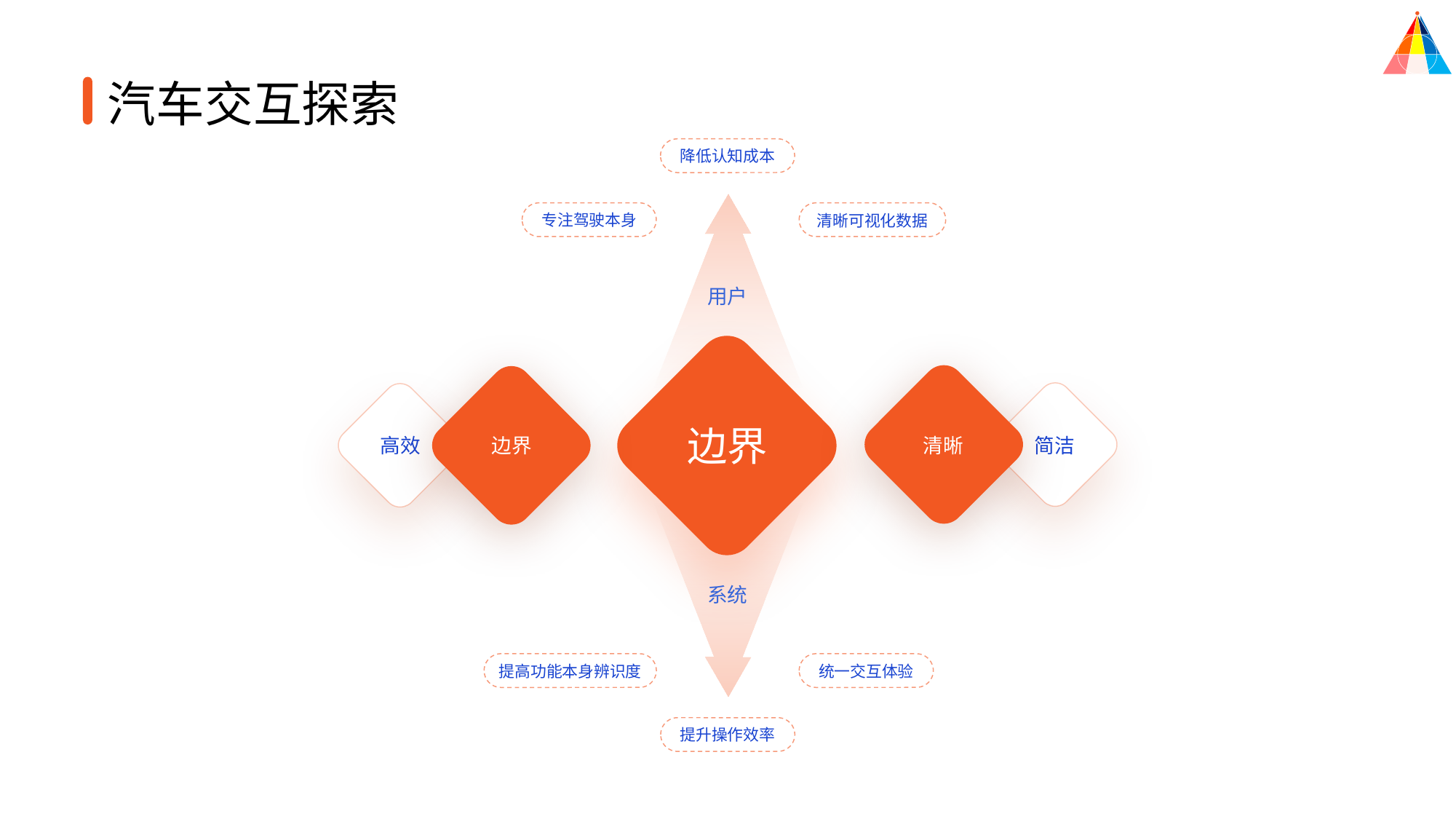

汽车交互探索

降低认知成本

专注驾驶本身

提高功能本身辨识度

清晰可视化数据

统一交互体验
用户

边界
高效
边界
清晰
简洁

系统

提升操作效率